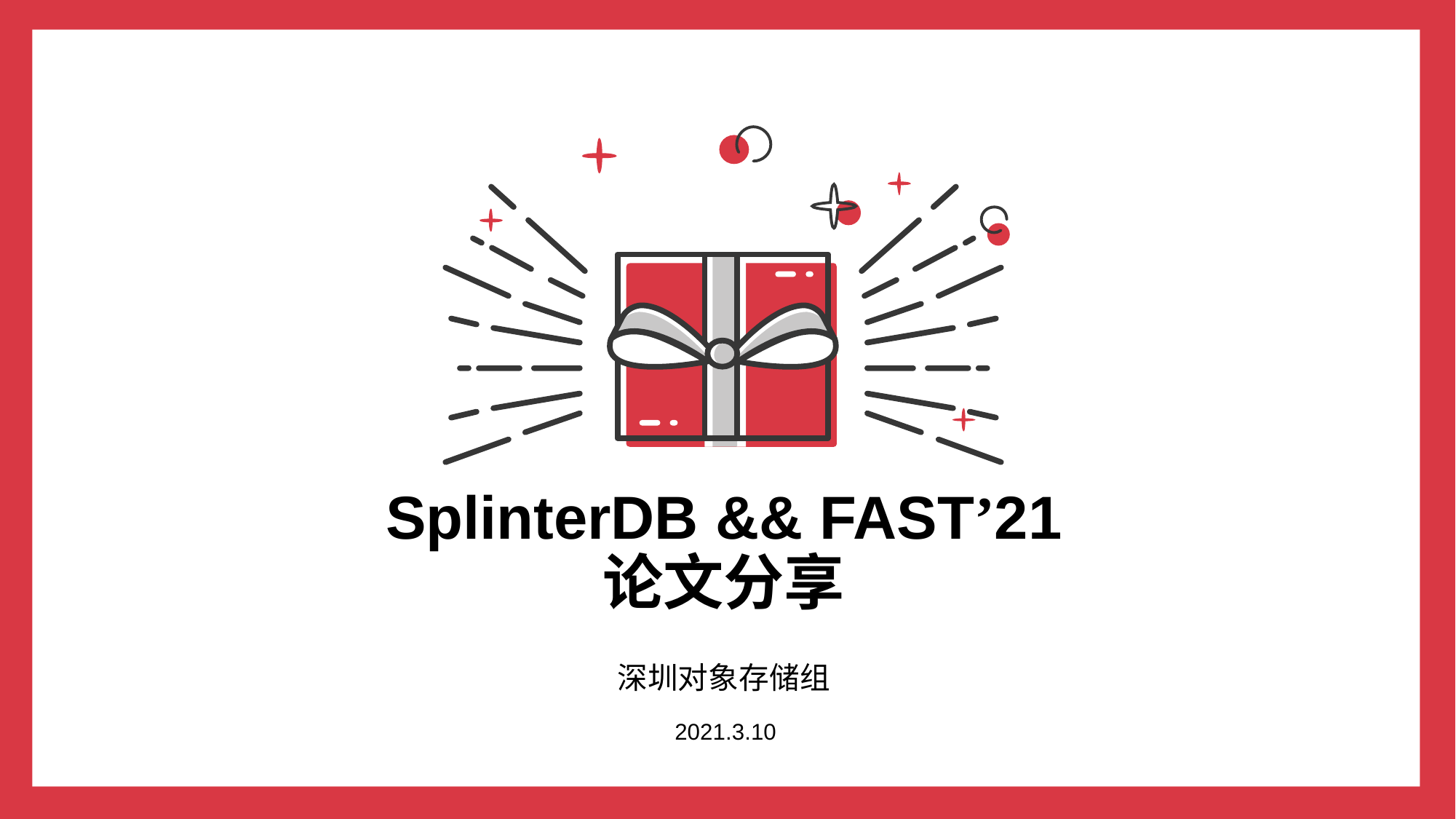

# SplinterDB && FAST’21 论文分享
深圳对象存储组
2021.3.10